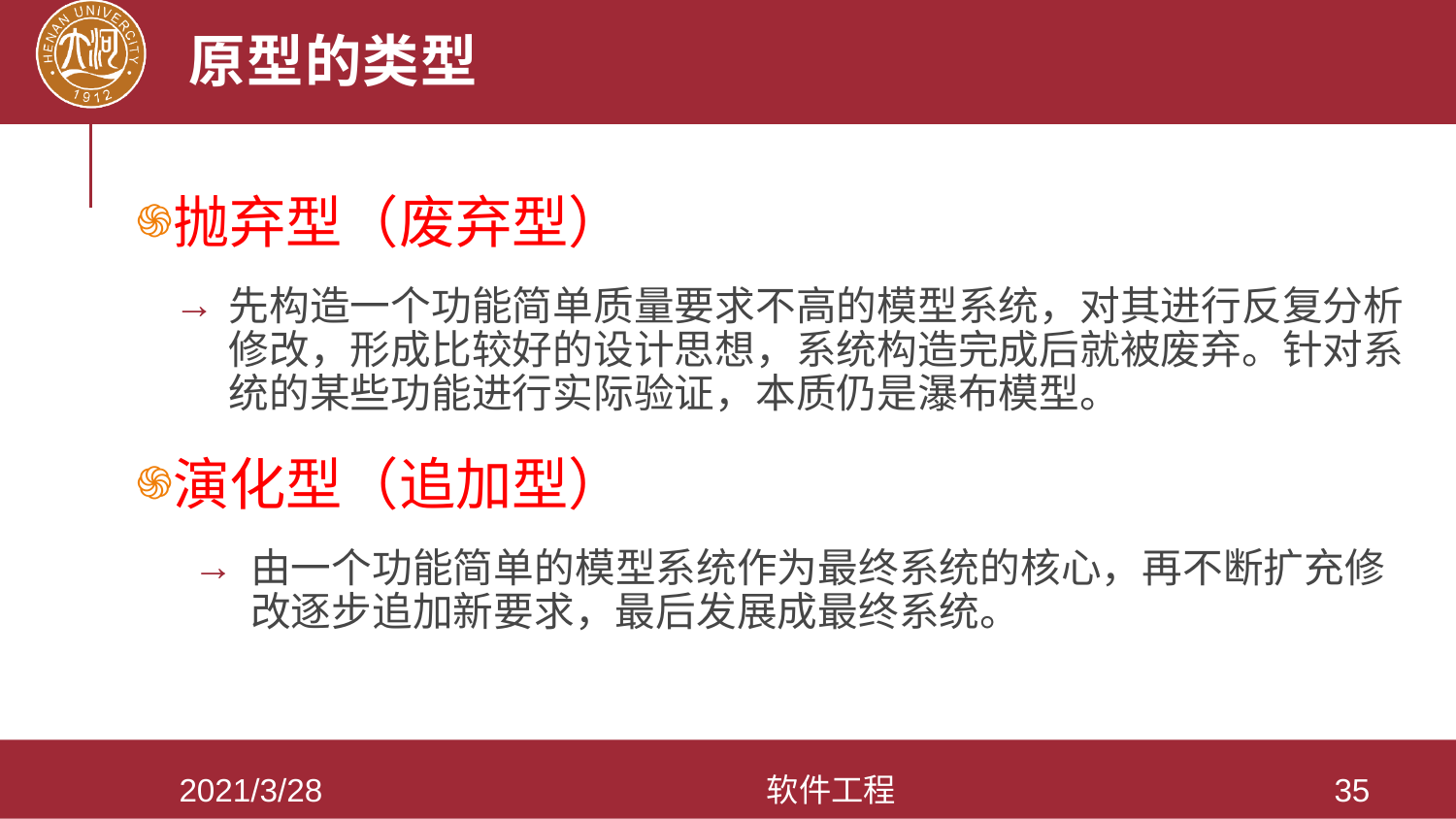

# 原型的类型
抛弃型（废弃型）
先构造一个功能简单质量要求不高的模型系统，对其进行反复分析修改，形成比较好的设计思想，系统构造完成后就被废弃。针对系统的某些功能进行实际验证，本质仍是瀑布模型。
演化型（追加型）
由一个功能简单的模型系统作为最终系统的核心，再不断扩充修改逐步追加新要求，最后发展成最终系统。
2021/3/28
软件工程
35